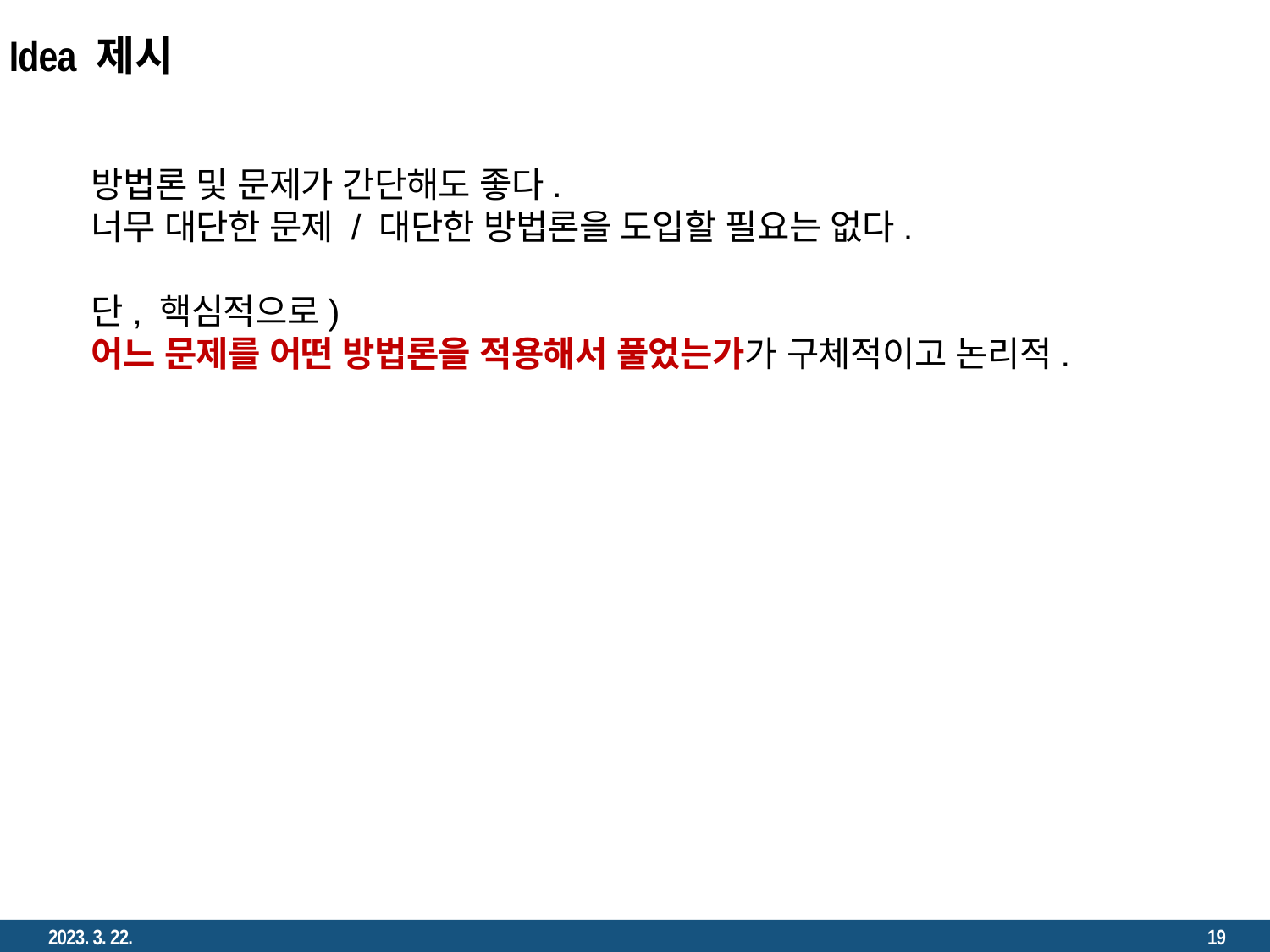

Idea 제시
방법론 및 문제가 간단해도 좋다.
너무 대단한 문제 / 대단한 방법론을 도입할 필요는 없다.

단, 핵심적으로)
어느 문제를 어떤 방법론을 적용해서 풀었는가가 구체적이고 논리적.
2023. 3. 22.
19